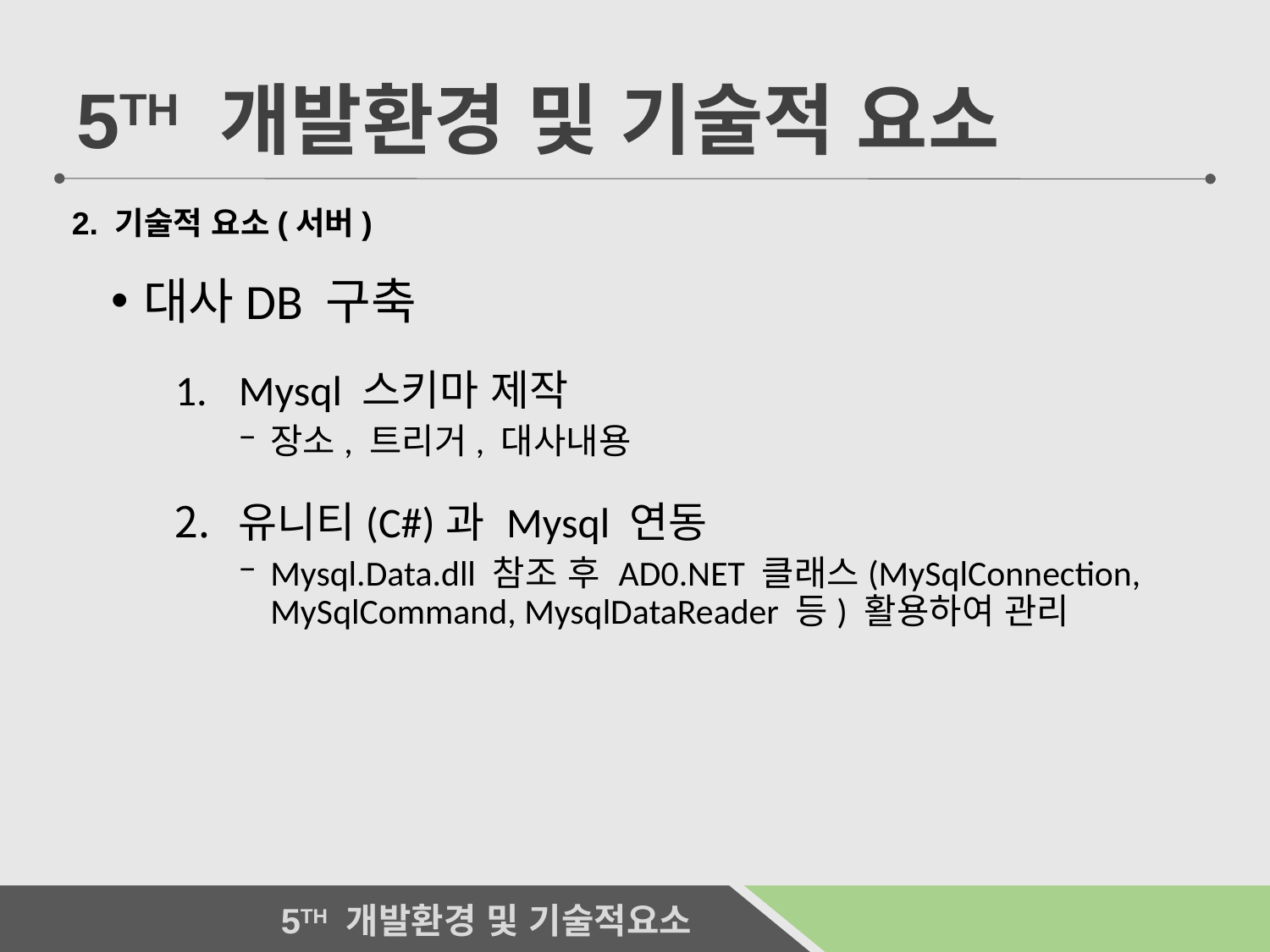

5TH 개발환경 및 기술적 요소
2. 기술적 요소(서버)
대사DB 구축
Mysql 스키마 제작
장소, 트리거, 대사내용
유니티(C#)과 Mysql 연동
Mysql.Data.dll 참조 후 AD0.NET 클래스(MySqlConnection, MySqlCommand, MysqlDataReader 등) 활용하여 관리
22

5TH 개발환경 및 기술적요소